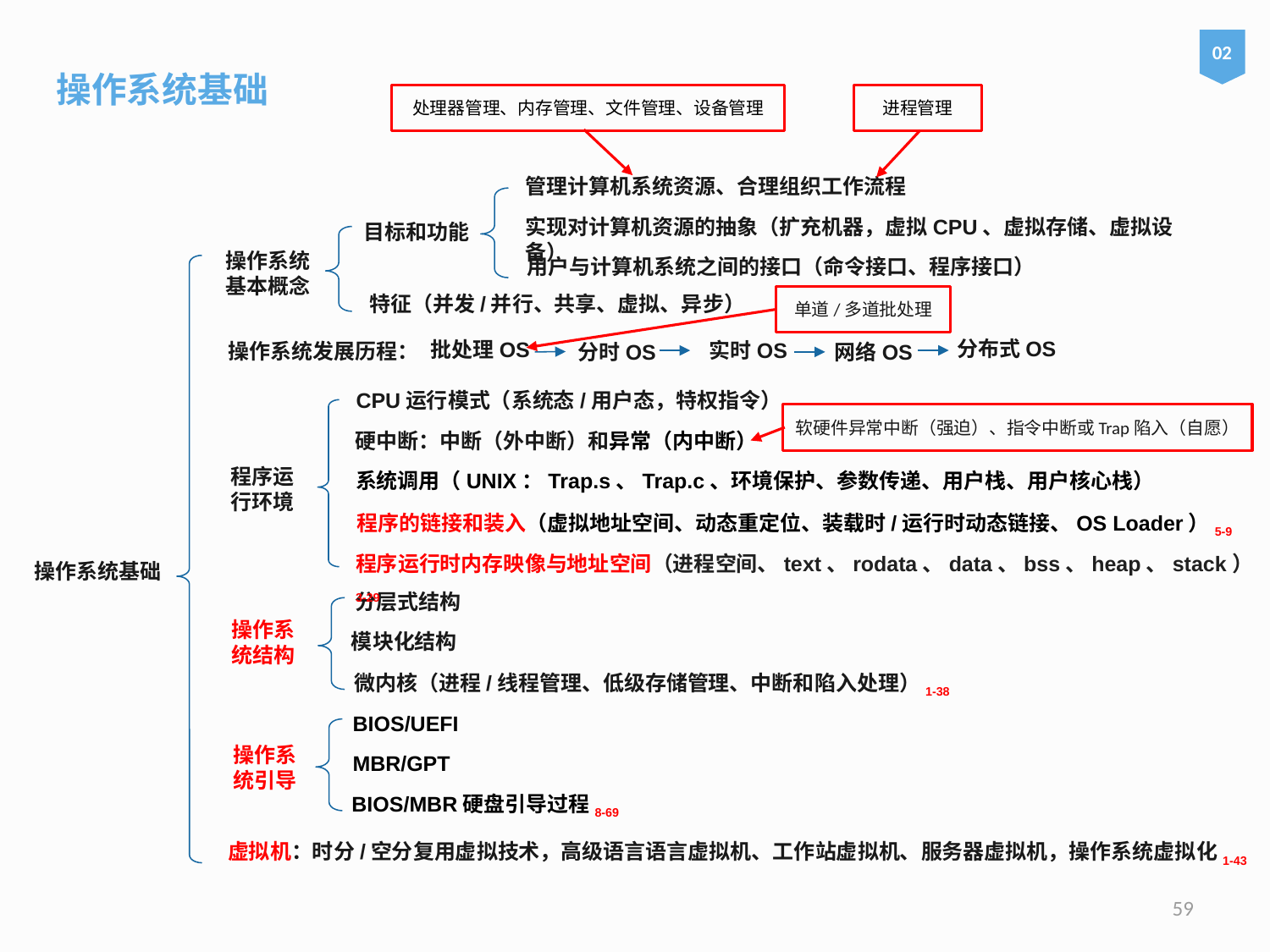

操作系统基础
02
处理器管理、内存管理、文件管理、设备管理
进程管理
管理计算机系统资源、合理组织工作流程

实现对计算机资源的抽象（扩充机器，虚拟CPU、虚拟存储、虚拟设备）
目标和功能

操作系统
基本概念
用户与计算机系统之间的接口（命令接口、程序接口）

特征（并发/并行、共享、虚拟、异步）
单道/多道批处理
分布式OS
批处理OS
实时OS
操作系统发展历程：
网络OS
分时OS
CPU运行模式（系统态/用户态，特权指令）

软硬件异常中断（强迫）、指令中断或Trap陷入（自愿）
硬中断：中断（外中断）和异常（内中断）
程序运行环境
系统调用（UNIX：Trap.s、Trap.c、环境保护、参数传递、用户栈、用户核心栈）
程序的链接和装入（虚拟地址空间、动态重定位、装载时/运行时动态链接、OS Loader）5-9
程序运行时内存映像与地址空间（进程空间、text、rodata、data、bss、heap、stack）3-29
操作系统基础
分层式结构

操作系
统结构
模块化结构
微内核（进程/线程管理、低级存储管理、中断和陷入处理）1-38
BIOS/UEFI

操作系
统引导
MBR/GPT
BIOS/MBR硬盘引导过程8-69
虚拟机：时分/空分复用虚拟技术，高级语言语言虚拟机、工作站虚拟机、服务器虚拟机，操作系统虚拟化1-43
59